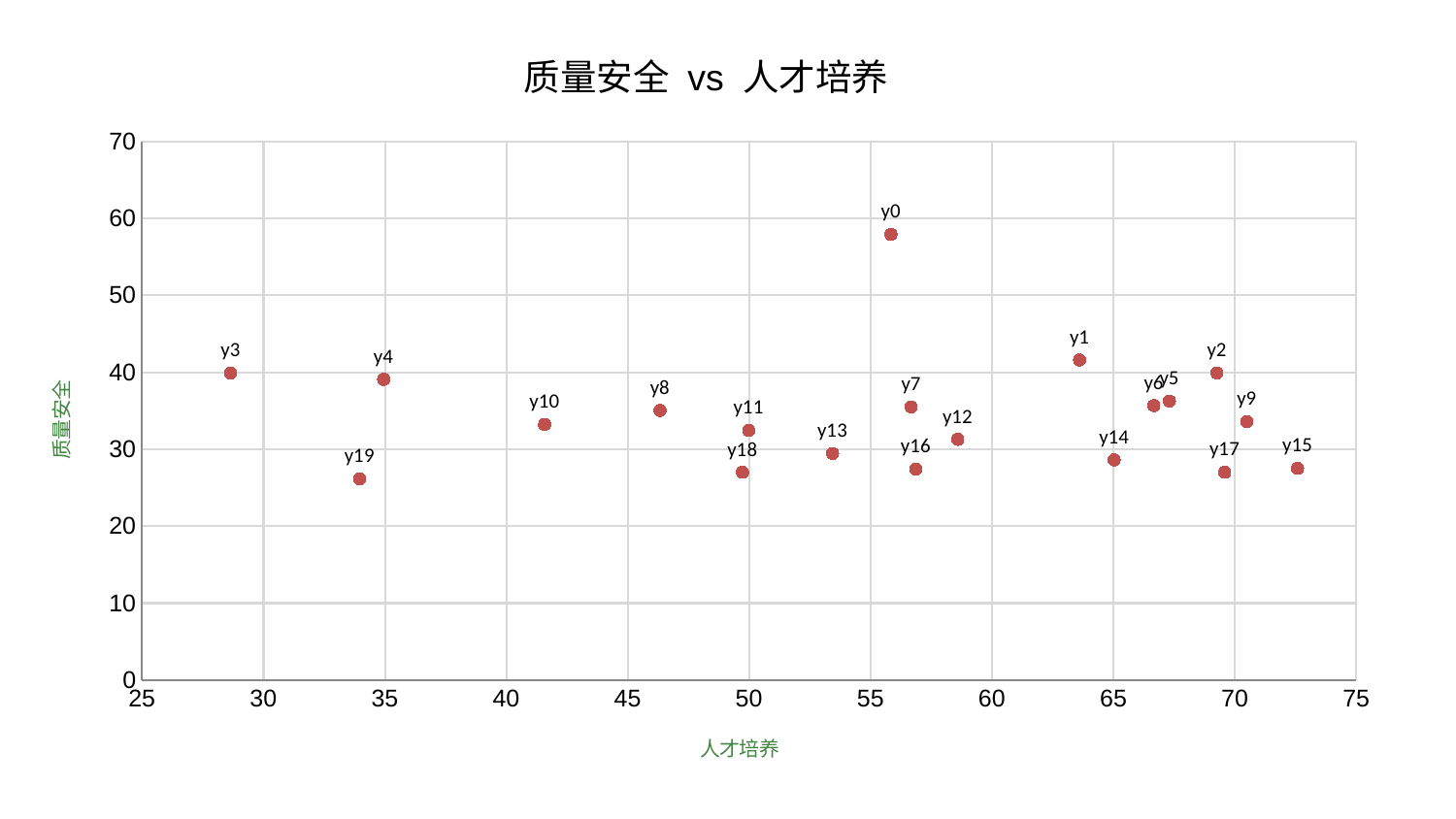

### Chart: 质量安全 vs 人才培养

| Category | 质量安全 |
|---|---|
9